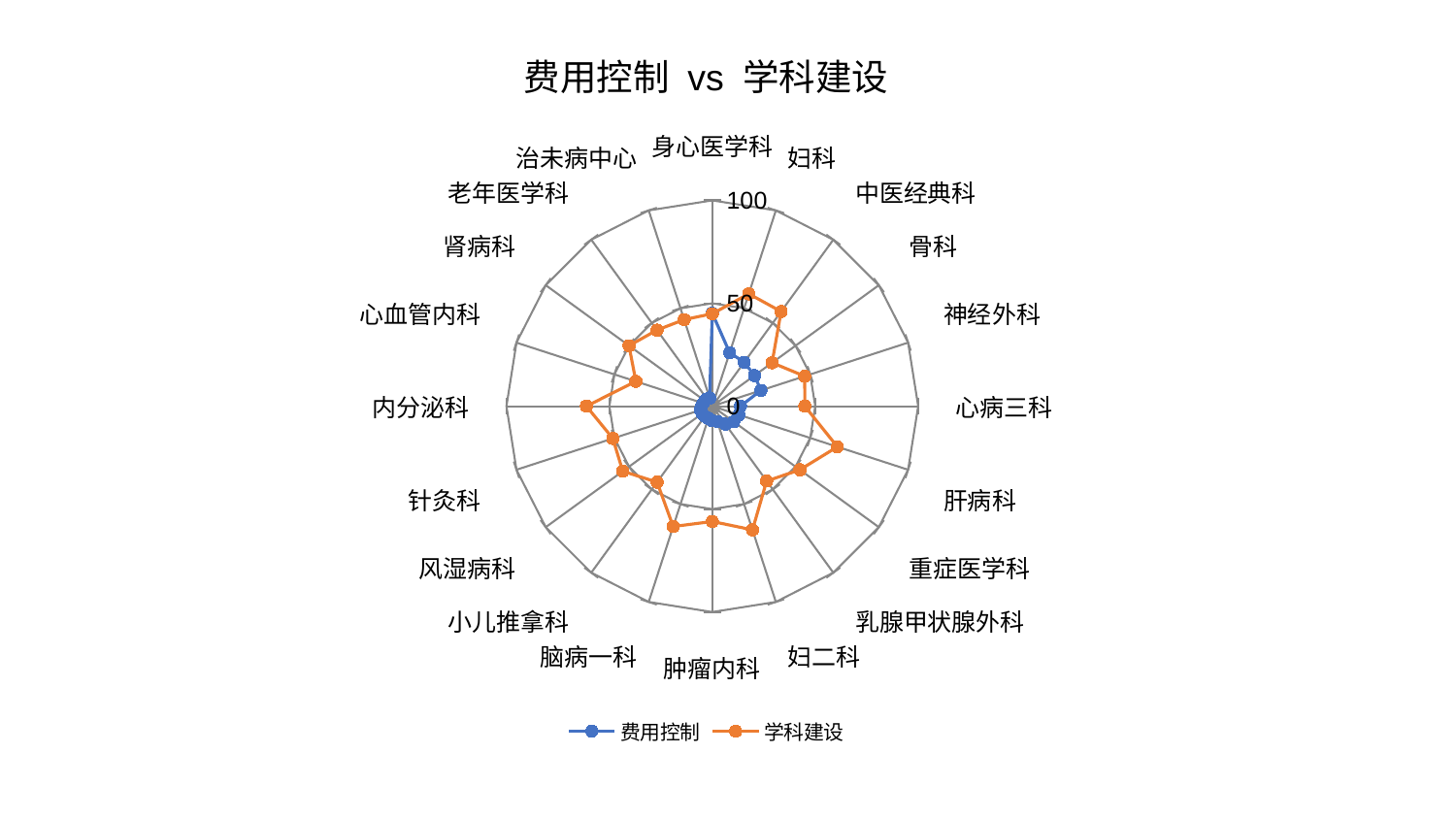

### Chart: 费用控制 vs 学科建设

| Category | 费用控制 | 学科建设 |
|---|---|---|
| 身心医学科 | 45.17629761421839 | 44.92358015635023 |
| 妇科 | 27.34434328679543 | 57.41419453482108 |
| 中医经典科 | 26.408670884189004 | 56.874564755647654 |
| 骨科 | 25.376960121205887 | 35.90254451460481 |
| 神经外科 | 24.83476614312212 | 47.192535836388444 |
| 心病三科 | 13.67336197035811 | 44.95845720935511 |
| 肝病科 | 13.573615917954216 | 63.888680918631486 |
| 重症医学科 | 12.8677991662287 | 52.612366362378495 |
| 乳腺甲状腺外科 | 10.805262853481763 | 44.94248739584758 |
| 妇二科 | 7.813692595024088 | 63.174579340859175 |
| 肿瘤内科 | 7.0141751322015855 | 56.01685134237448 |
| 脑病一科 | 6.205825193457 | 61.4934687352056 |
| 小儿推拿科 | 6.151098068702409 | 45.64219082924257 |
| 风湿病科 | 6.097835619524662 | 53.78073488829961 |
| 针灸科 | 6.068621555145905 | 50.80331691984206 |
| 内分泌科 | 5.143312197418549 | 61.14881233699916 |
| 心血管内科 | 4.575179573503635 | 39.034472587325226 |
| 肾病科 | 4.4559766557978655 | 50.0044844489922 |
| 老年医学科 | 4.388363427500371 | 45.71805336766295 |
| 治未病中心 | 4.1505047330107985 | 44.248896848959646 |
41